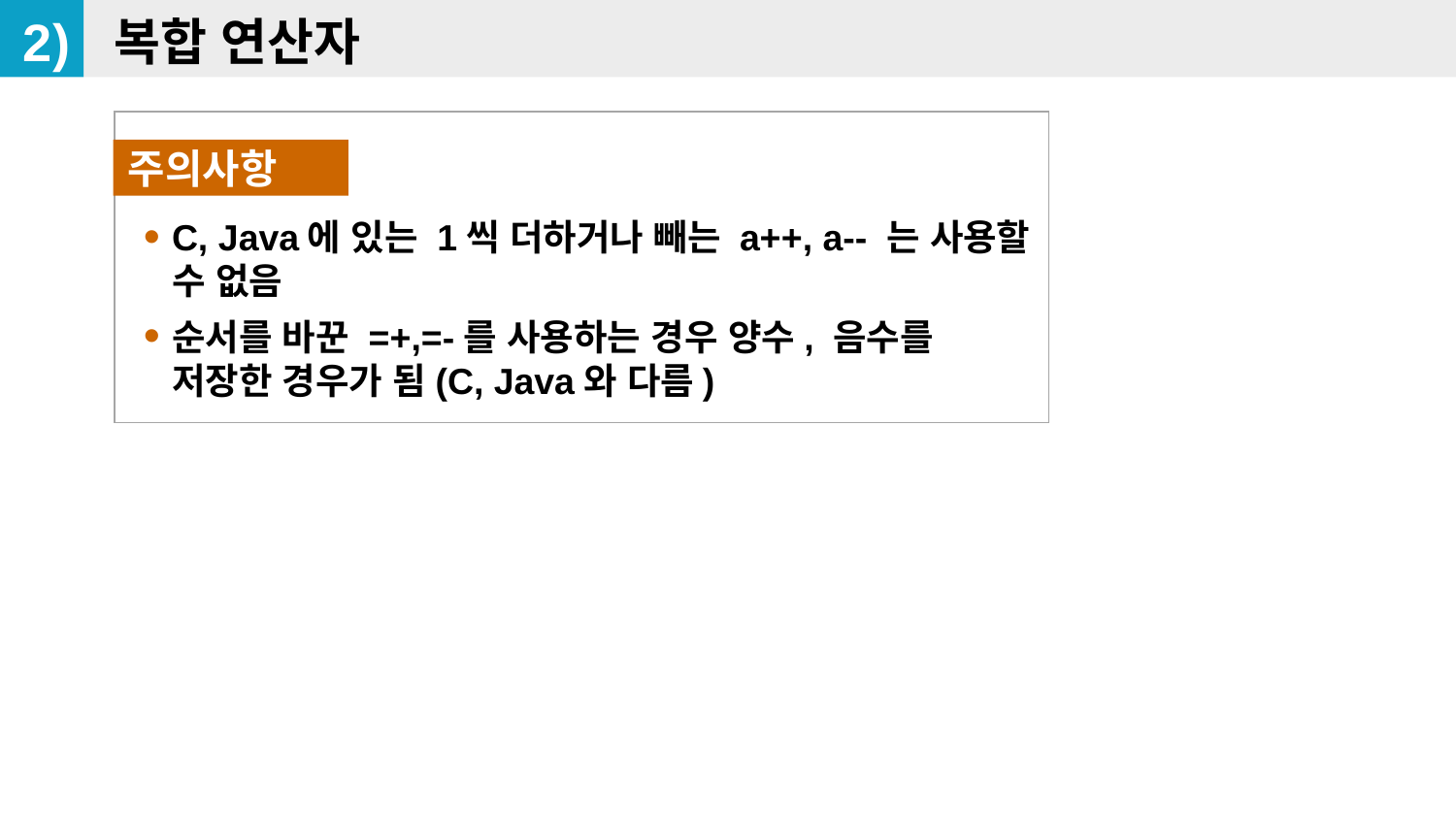

2)
복합 연산자
C, Java에 있는 1씩 더하거나 빼는 a++, a-- 는 사용할 수 없음
순서를 바꾼 =+,=-를 사용하는 경우 양수, 음수를 저장한 경우가 됨(C, Java와 다름)
주의사항